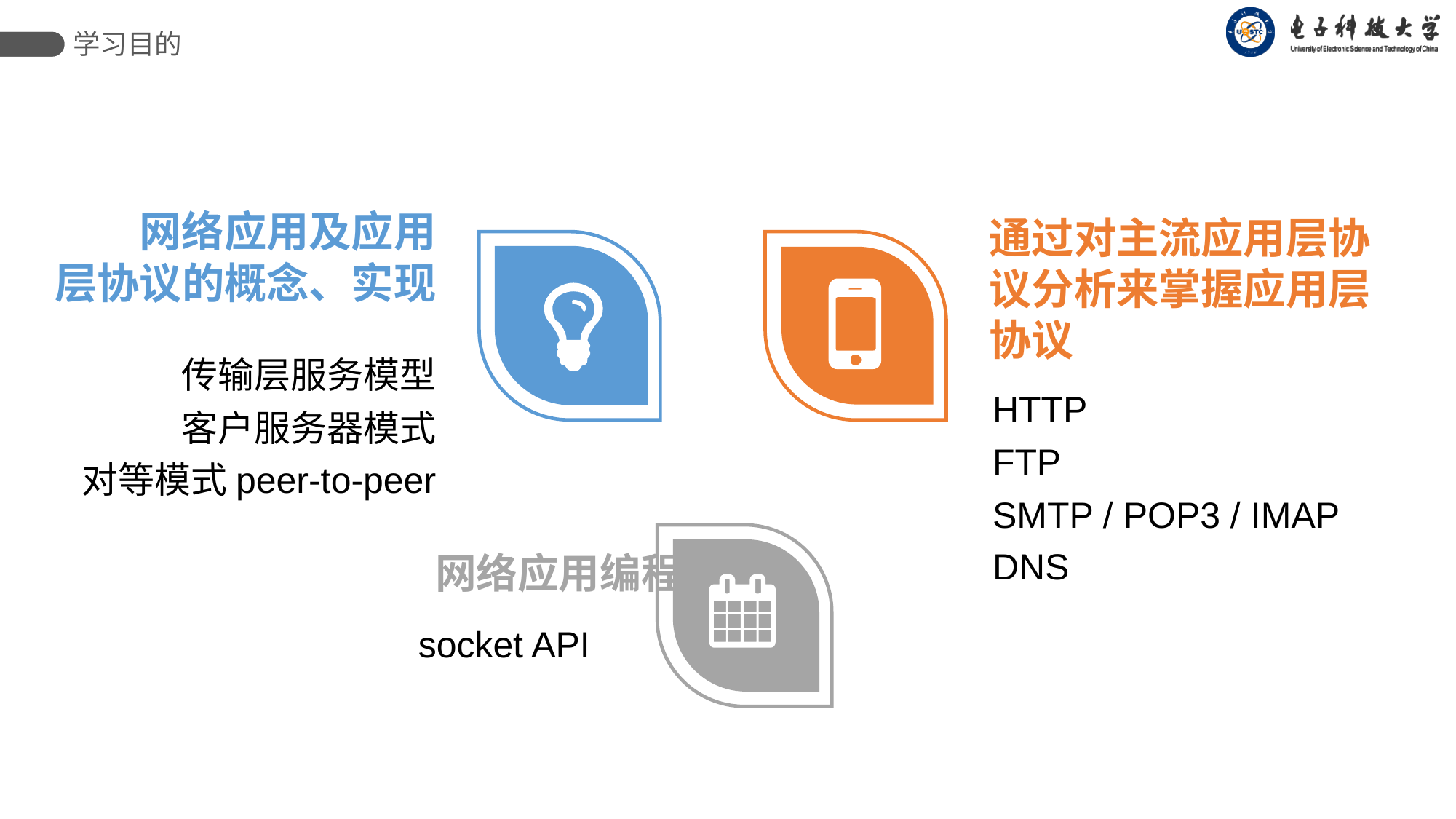

学习目的

通过对主流应用层协议分析来掌握应用层协议
HTTP
FTP
SMTP / POP3 / IMAP
DNS

网络应用及应用
层协议的概念、实现

传输层服务模型
客户服务器模式
对等模式peer-to-peer

网络应用编程
socket API